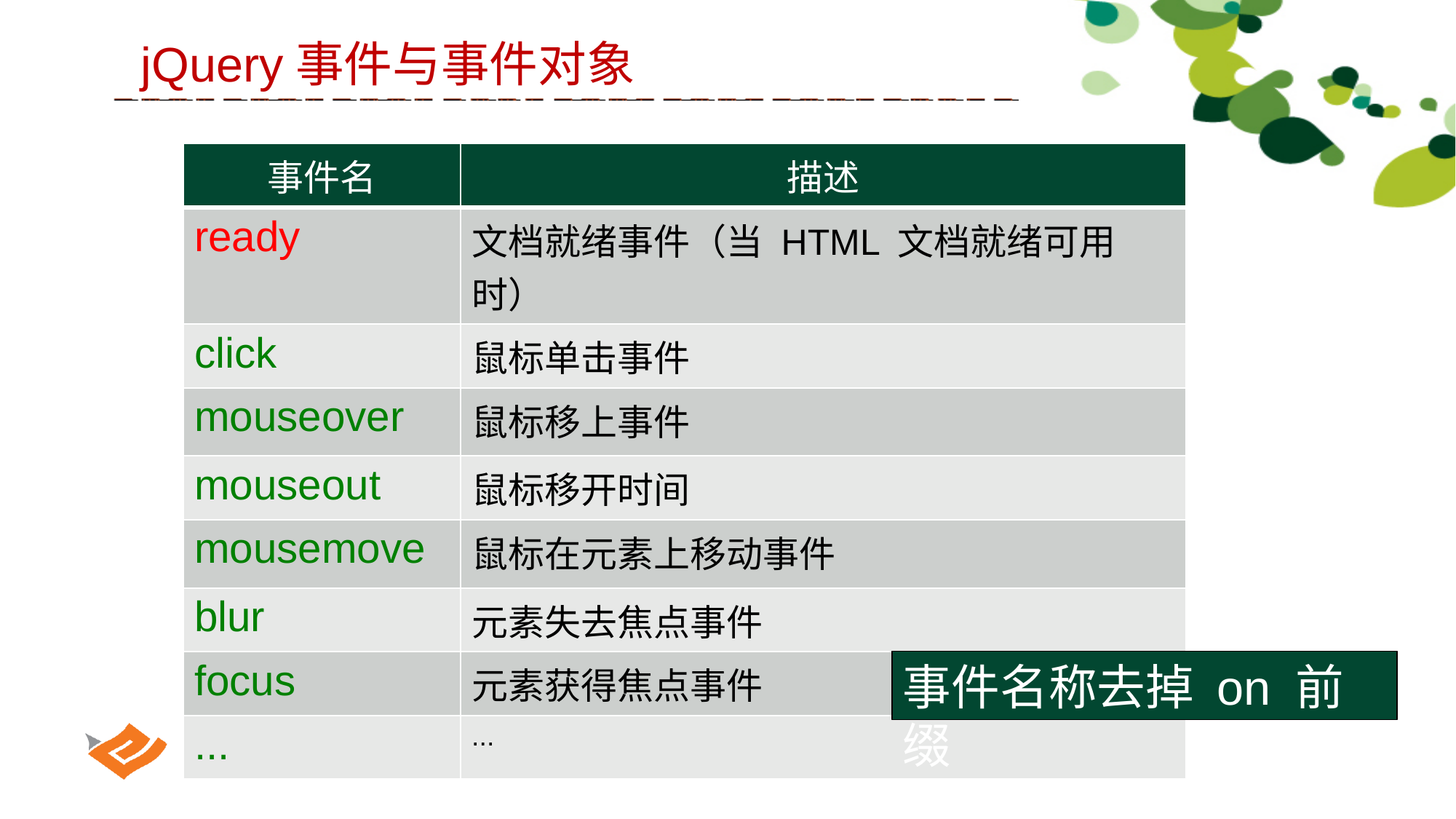

jQuery事件与事件对象
| 事件名 | 描述 |
| --- | --- |
| ready | 文档就绪事件（当 HTML 文档就绪可用时） |
| click | 鼠标单击事件 |
| mouseover | 鼠标移上事件 |
| mouseout | 鼠标移开时间 |
| mousemove | 鼠标在元素上移动事件 |
| blur | 元素失去焦点事件 |
| focus | 元素获得焦点事件 |
| ... | ... |
事件名称去掉 on 前缀